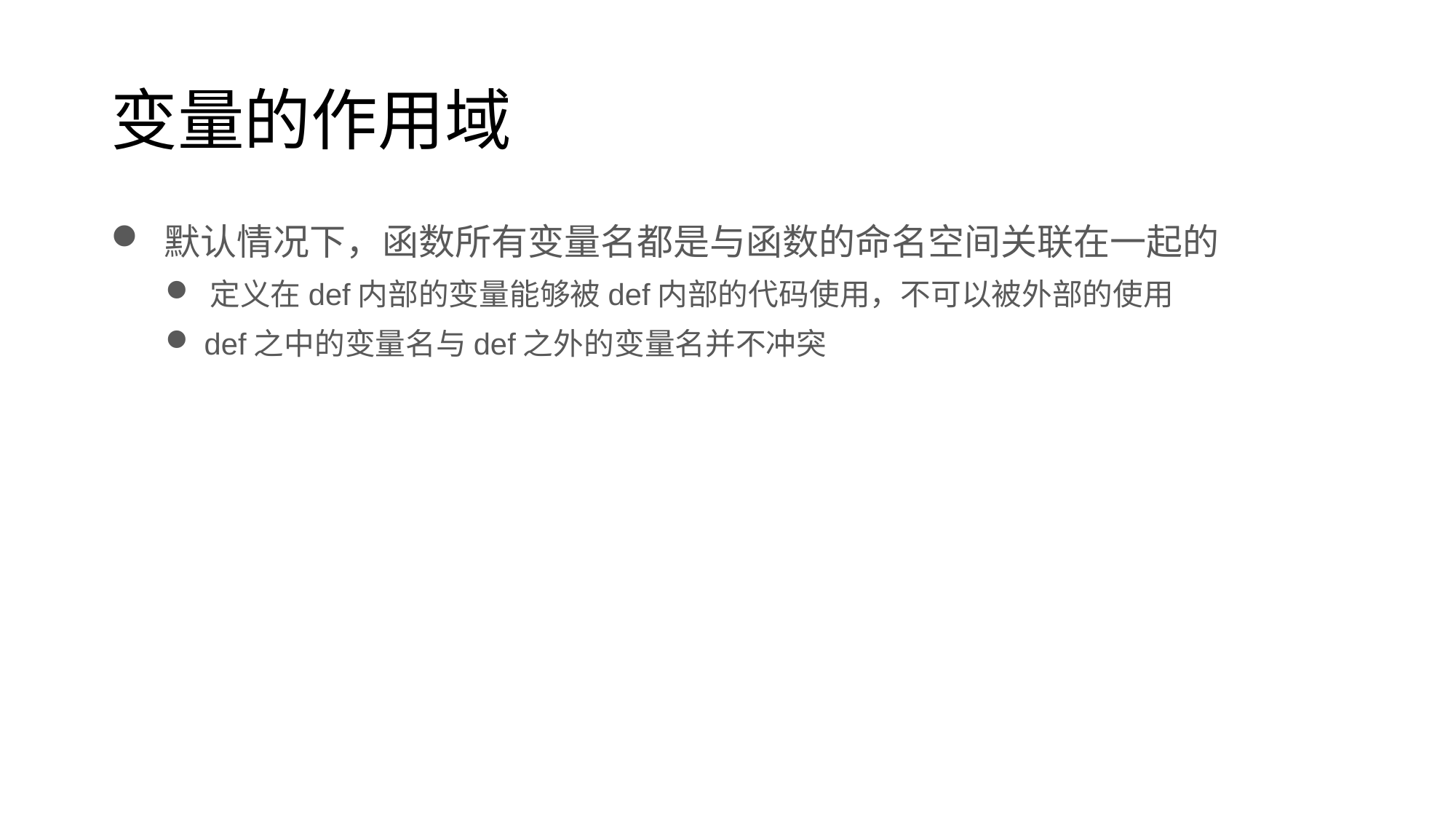

# 变量的作用域
 默认情况下，函数所有变量名都是与函数的命名空间关联在一起的
 定义在def内部的变量能够被def内部的代码使用，不可以被外部的使用
 def之中的变量名与def之外的变量名并不冲突